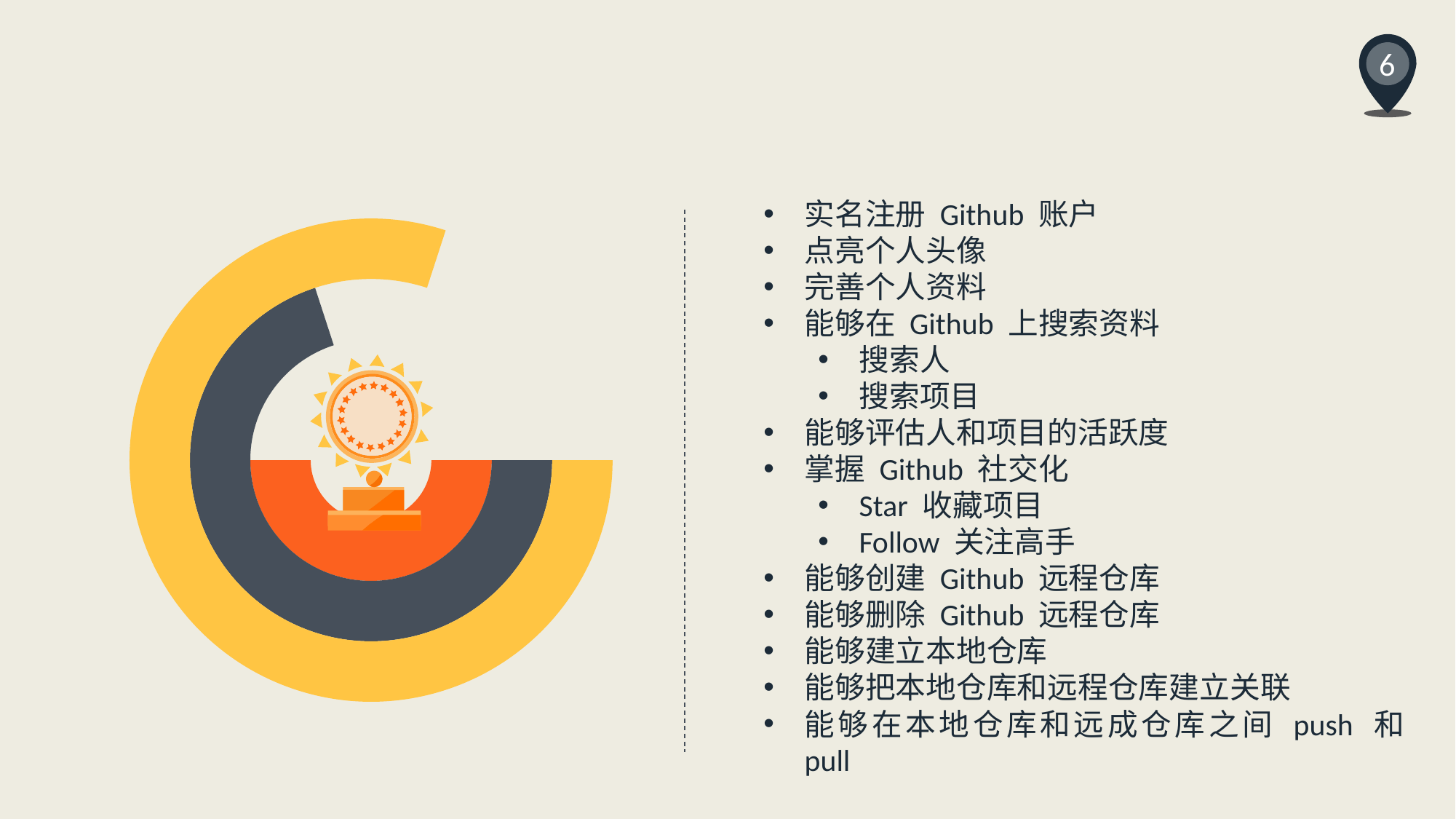

6
实名注册 Github 账户
点亮个人头像
完善个人资料
能够在 Github 上搜索资料
搜索人
搜索项目
能够评估人和项目的活跃度
掌握 Github 社交化
Star 收藏项目
Follow 关注高手
能够创建 Github 远程仓库
能够删除 Github 远程仓库
能够建立本地仓库
能够把本地仓库和远程仓库建立关联
能够在本地仓库和远成仓库之间 push 和 pull

### Chart

| Category | 列0 | 列1 | 列2 |
|---|---|---|---|
| 第一季度 | 5.0 | 7.0 | 8.0 |